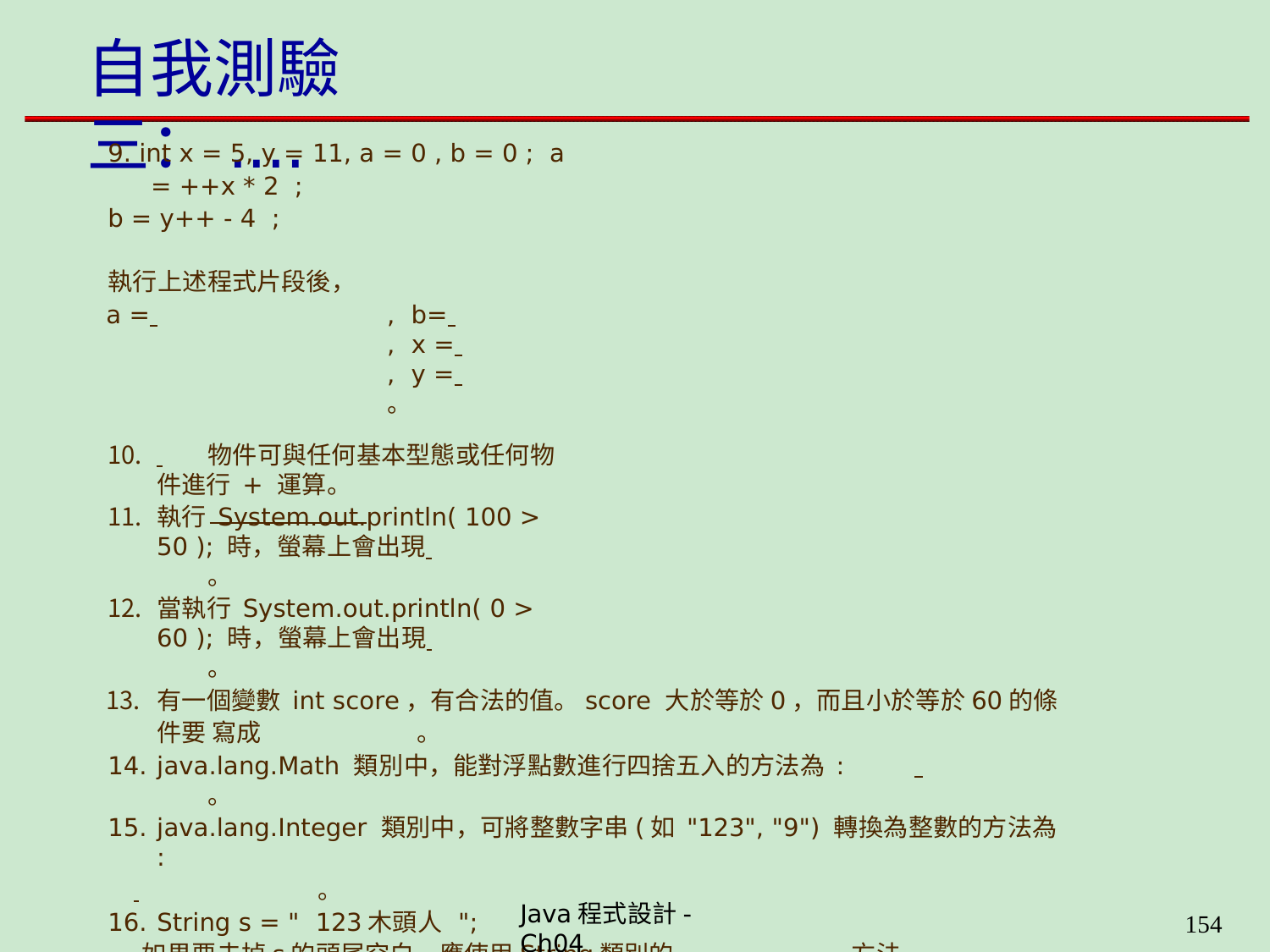

# 自我測驗三：....
9. int x = 5, y = 11, a = 0 , b = 0 ;  a = ++x * 2 ;
b = y++ - 4 ;

執行上述程式片段後，
a = 	, b= 	, x = 	, y = 	。

 	物件可與任何基本型態或任何物件進行 + 運算。
執行 System.out.println( 100 > 50 ); 時，螢幕上會出現 	。
當執行 System.out.println( 0 > 60 ); 時，螢幕上會出現 	。
有一個變數 int score，有合法的值。score 大於等於0，而且小於等於60的條件要 寫成	。
java.lang.Math 類別中，能對浮點數進行四捨五入的方法為 :	 	。
java.lang.Integer 類別中，可將整數字串(如 "123", "9") 轉換為整數的方法為 :
 	。
String s = " 123木頭人 ";
如果要去掉s的頭尾空白，應使用String類別的 	方法。
17. String t = "123.58" ;
如果將字串t轉換為double型態，應使用Double類別的 	方法。
18. java.lang.Math 類別中，用來產生介於大於等於 0.0，小於 1.0 之間隨機亂數的方法為:
 	。

Java程式設計-Ch04
154